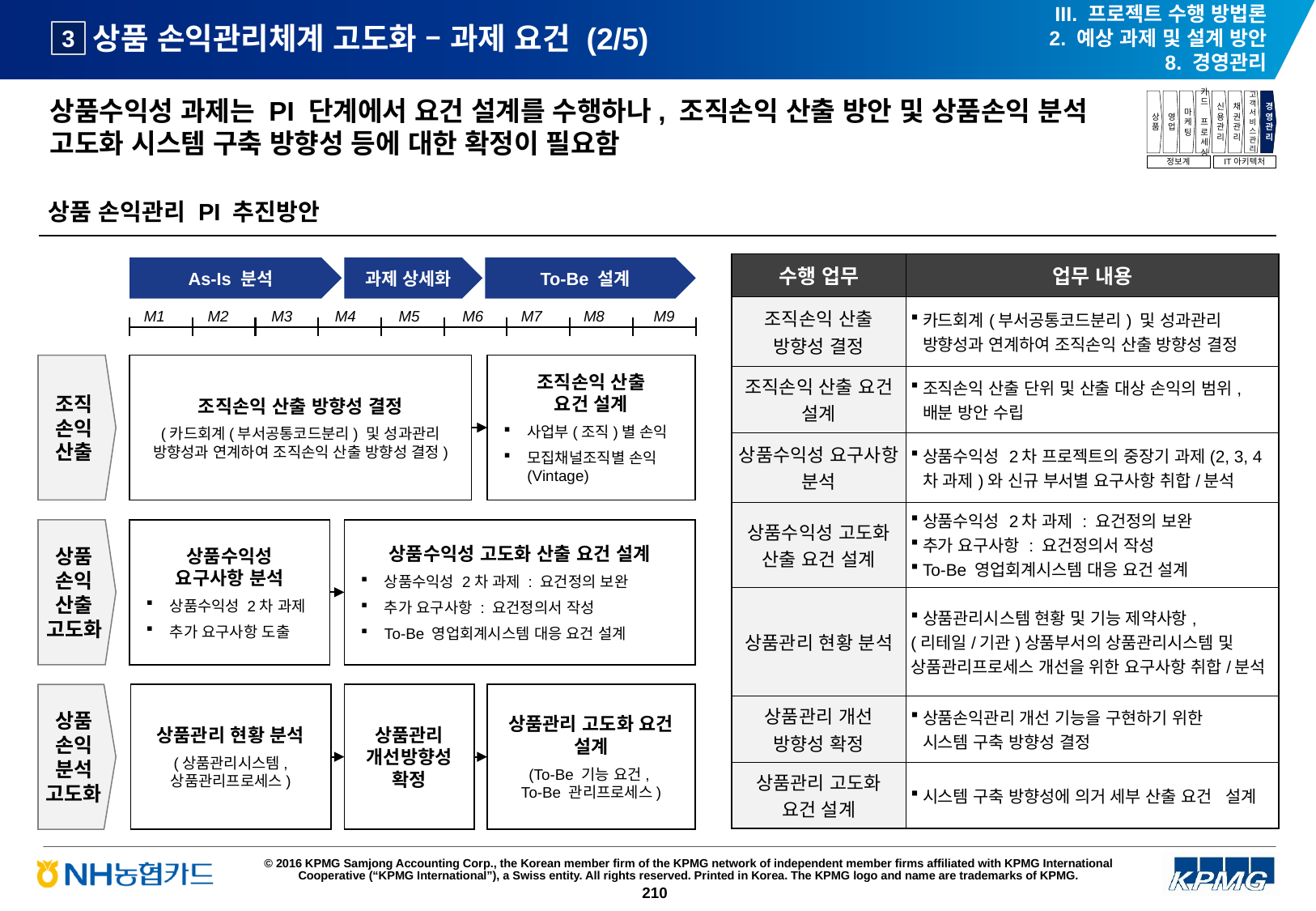

III. 프로젝트 수행 방법론
2. 예상 과제 및 설계 방안
8. 경영관리
# 상품 손익관리체계 고도화 – 과제 요건 (2/5)
3
상품수익성 과제는 PI 단계에서 요건 설계를 수행하나, 조직손익 산출 방안 및 상품손익 분석 고도화 시스템 구축 방향성 등에 대한 확정이 필요함
상품
영업
마케팅
카드
프로세싱
신용관리
채권관리
고객서비스관리
경영관리
정보계
IT아키텍처
상품 손익관리 PI 추진방안
| 수행 업무 | 업무 내용 |
| --- | --- |
| 조직손익 산출 방향성 결정 | 카드회계(부서공통코드분리) 및 성과관리 방향성과 연계하여 조직손익 산출 방향성 결정 |
| 조직손익 산출 요건 설계 | 조직손익 산출 단위 및 산출 대상 손익의 범위, 배분 방안 수립 |
| 상품수익성 요구사항 분석 | 상품수익성 2차 프로젝트의 중장기 과제(2, 3, 4차 과제)와 신규 부서별 요구사항 취합/분석 |
| 상품수익성 고도화 산출 요건 설계 | 상품수익성 2차 과제 : 요건정의 보완 추가 요구사항 : 요건정의서 작성 To-Be 영업회계시스템 대응 요건 설계 |
| 상품관리 현황 분석 | 상품관리시스템 현황 및 기능 제약사항, (리테일/기관)상품부서의 상품관리시스템 및 상품관리프로세스 개선을 위한 요구사항 취합/분석 |
| 상품관리 개선 방향성 확정 | 상품손익관리 개선 기능을 구현하기 위한 시스템 구축 방향성 결정 |
| 상품관리 고도화 요건 설계 | 시스템 구축 방향성에 의거 세부 산출 요건 설계 |
As-Is 분석
과제 상세화
To-Be 설계
M1
M2
M3
M4
M5
M6
M7
M8
M9
조직손익 산출 방향성 결정
(카드회계(부서공통코드분리) 및 성과관리 방향성과 연계하여 조직손익 산출 방향성 결정)
조직손익 산출
요건 설계
사업부(조직)별 손익
모집채널조직별 손익 (Vintage)
상품수익성
요구사항 분석
상품수익성 2차 과제
추가 요구사항 도출
상품수익성 고도화 산출 요건 설계
상품수익성 2차 과제 : 요건정의 보완
추가 요구사항 : 요건정의서 작성
To-Be 영업회계시스템 대응 요건 설계
상품관리 현황 분석
(상품관리시스템, 상품관리프로세스)
상품관리 개선방향성
확정
상품관리 고도화 요건 설계
(To-Be 기능 요건,
To-Be 관리프로세스)
조직
손익
산출
상품
손익
산출
고도화
상품
손익
분석 고도화